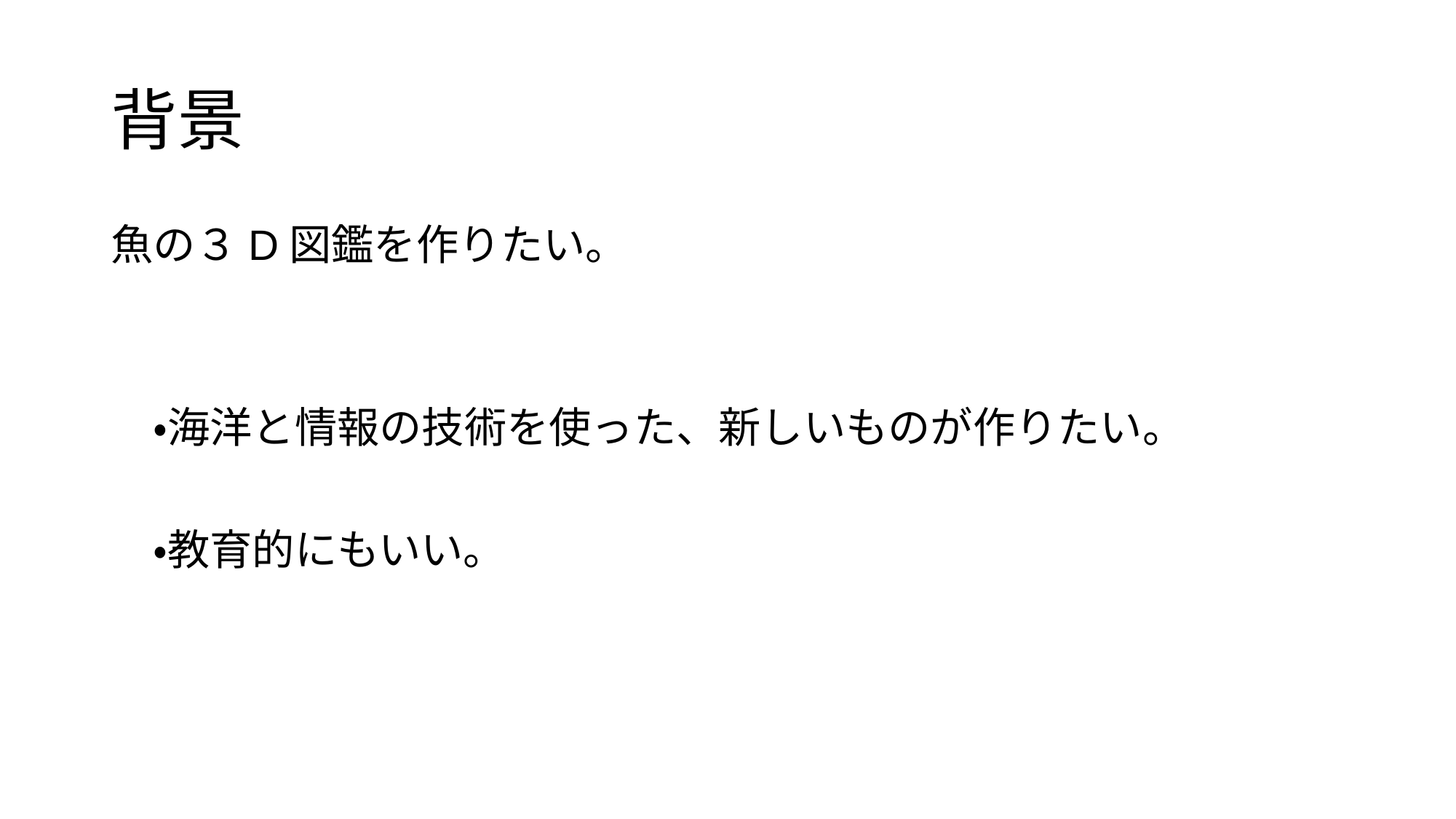

# 背景
魚の３D図鑑を作りたい。

　・海洋と情報の技術を使った、新しいものが作りたい。

　・教育的にもいい。